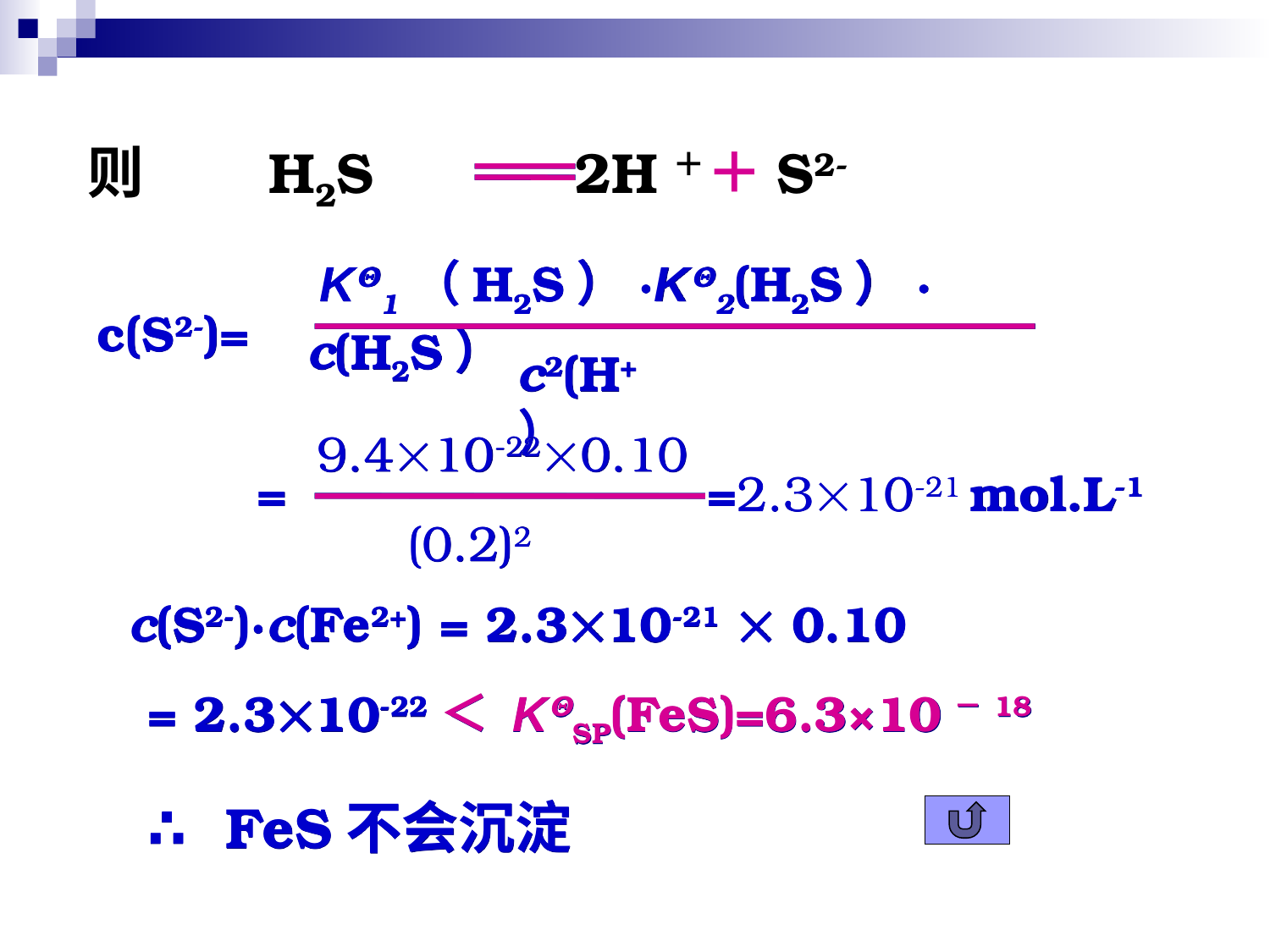

则        H2S          2H＋＋S2-

 KΘ1（H2S）·KΘ2(H2S）· c(H2S）
c(S2-)=

c2(H+）
9.4×10-22×0.10
=
=2.3×10-21 mol.L-1

(0.2)2
 c(S2-)·c(Fe2+) = 2.3×10-21 × 0.10

= 2.3×10-22＜ KΘSP(FeS)=6.3×10－18
∴  FeS不会沉淀